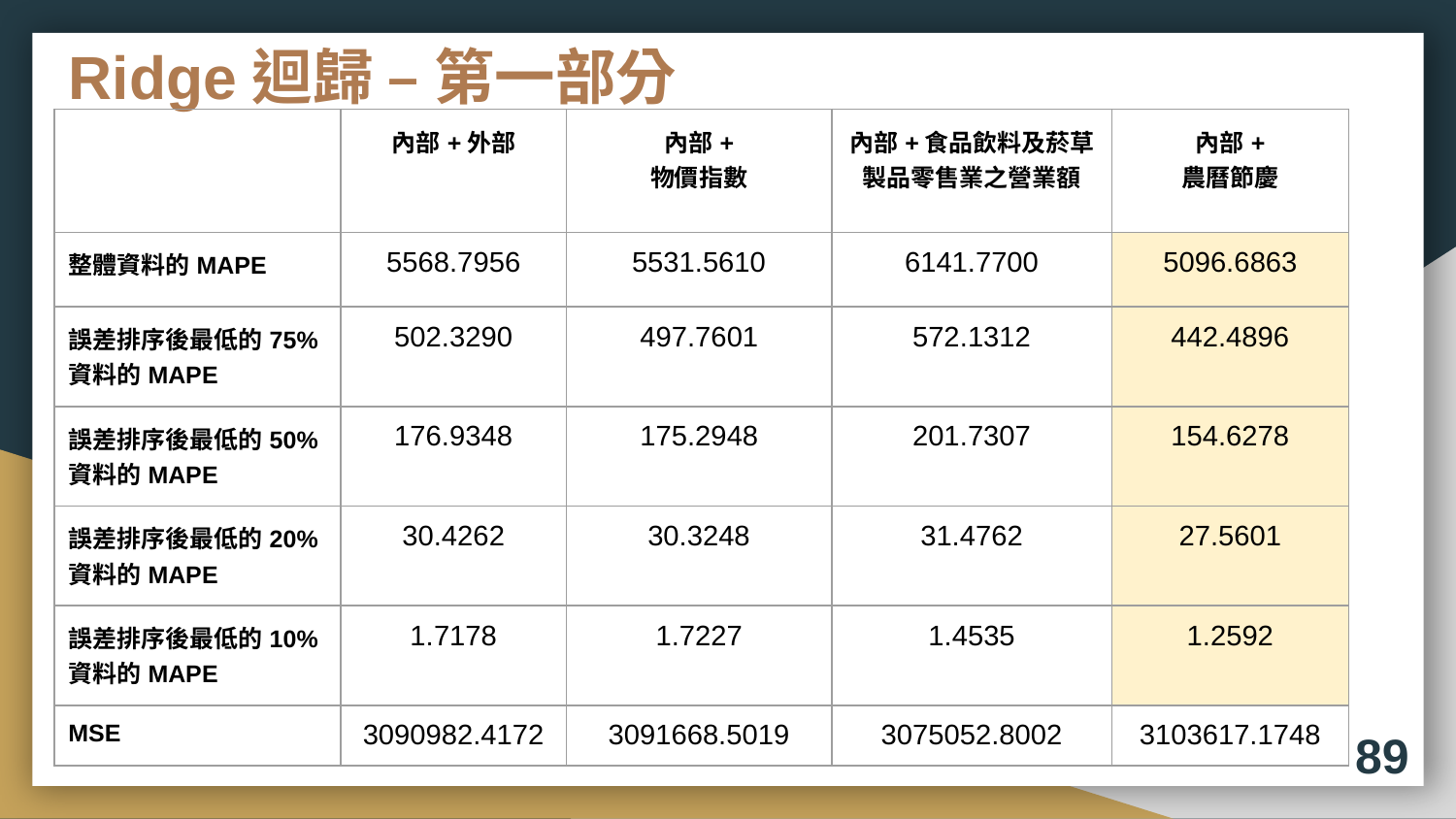

# Ridge迴歸 – 第一部分
|  | 內部+外部 | 內部+ 物價指數 | 內部+食品飲料及菸草製品零售業之營業額 | 內部+ 農曆節慶 |
| --- | --- | --- | --- | --- |
| 整體資料的MAPE | 5568.7956 | 5531.5610 | 6141.7700 | 5096.6863 |
| 誤差排序後最低的75%資料的MAPE | 502.3290 | 497.7601 | 572.1312 | 442.4896 |
| 誤差排序後最低的50%資料的MAPE | 176.9348 | 175.2948 | 201.7307 | 154.6278 |
| 誤差排序後最低的20%資料的MAPE | 30.4262 | 30.3248 | 31.4762 | 27.5601 |
| 誤差排序後最低的10%資料的MAPE | 1.7178 | 1.7227 | 1.4535 | 1.2592 |
| MSE | 3090982.4172 | 3091668.5019 | 3075052.8002 | 3103617.1748 |
89